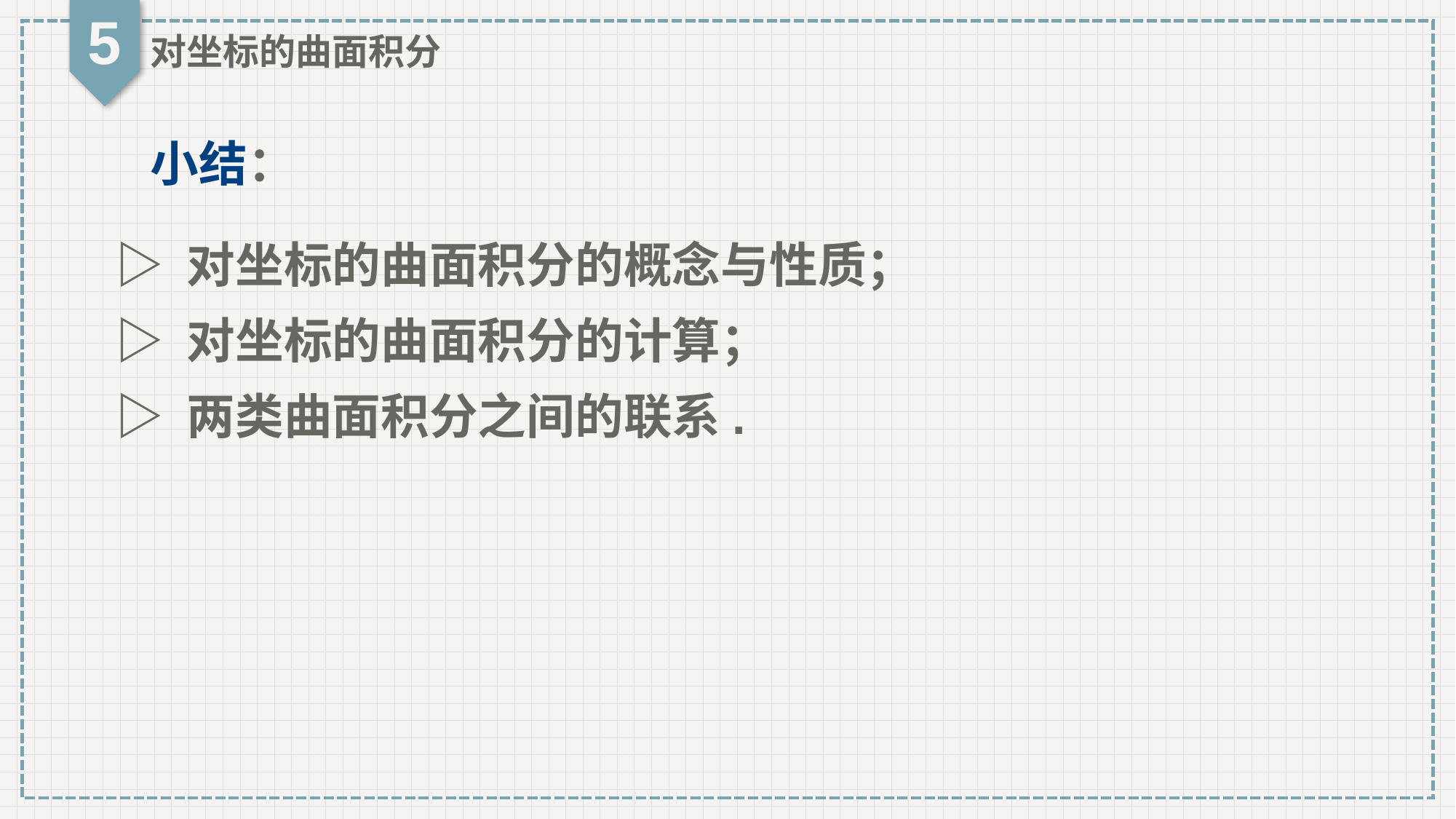

5
对坐标的曲面积分
小结：
▷ 对坐标的曲面积分的概念与性质；
▷ 对坐标的曲面积分的计算；
▷ 两类曲面积分之间的联系.